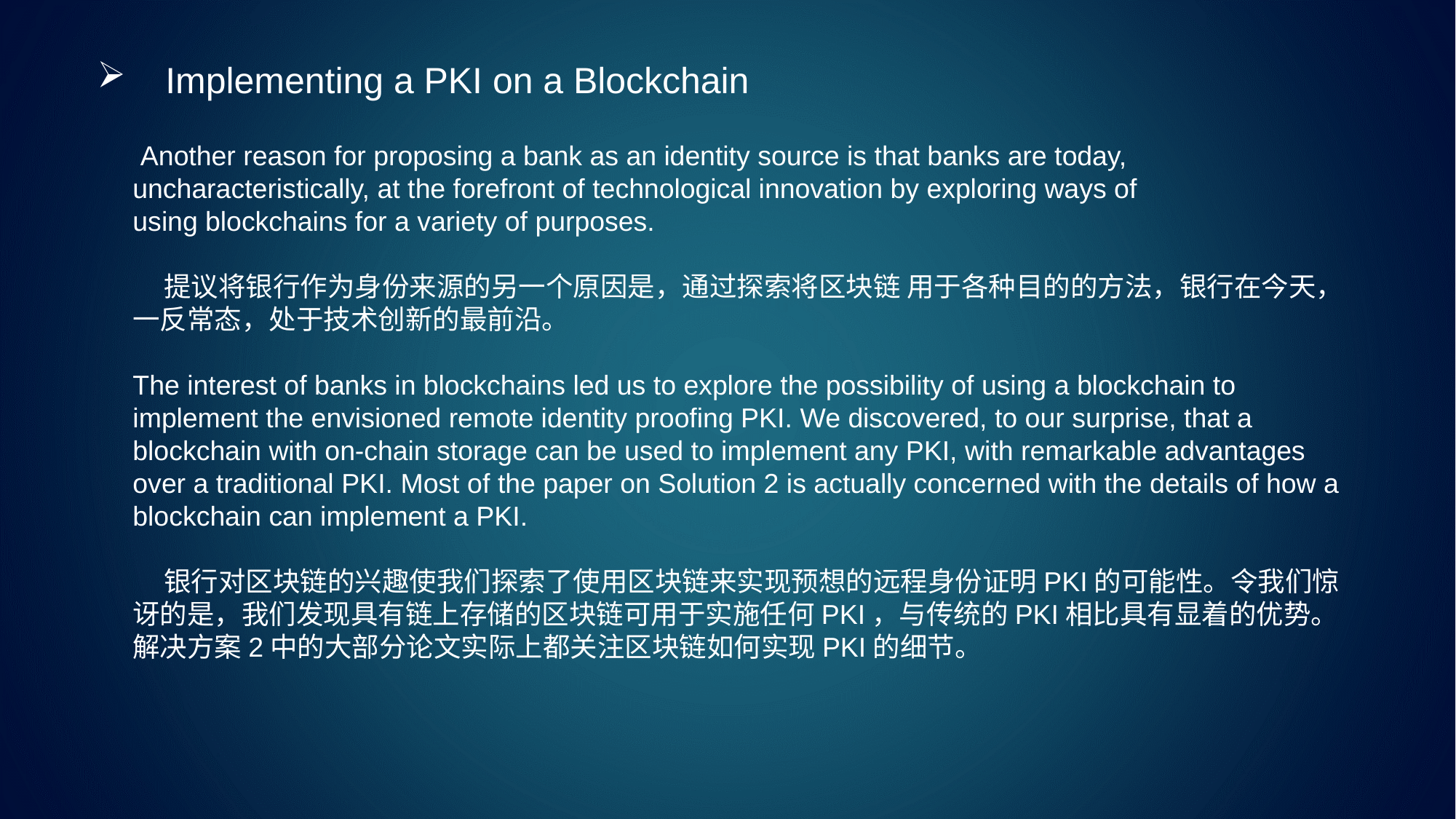

Implementing a PKI on a Blockchain
 Another reason for proposing a bank as an identity source is that banks are today, uncharacteristically, at the forefront of technological innovation by exploring ways of using blockchains for a variety of purposes.

    提议将银行作为身份来源的另一个原因是，通过探索将区块链 用于各种目的的方法，银行在今天，一反常态，处于技术创新的最前沿。

The interest of banks in blockchains led us to explore the possibility of using a blockchain to implement the envisioned remote identity proofing PKI. We discovered, to our surprise, that a blockchain with on-chain storage can be used to implement any PKI, with remarkable advantages over a traditional PKI. Most of the paper on Solution 2 is actually concerned with the details of how a blockchain can implement a PKI.

    银行对区块链的兴趣使我们探索了使用区块链来实现预想的远程身份证明PKI的可能性。令我们惊讶的是，我们发现具有链上存储的区块链可用于实施任何PKI，与传统的PKI相比具有显着的优势。解决方案2中的大部分论文实际上都关注区块链如何实现PKI的细节。